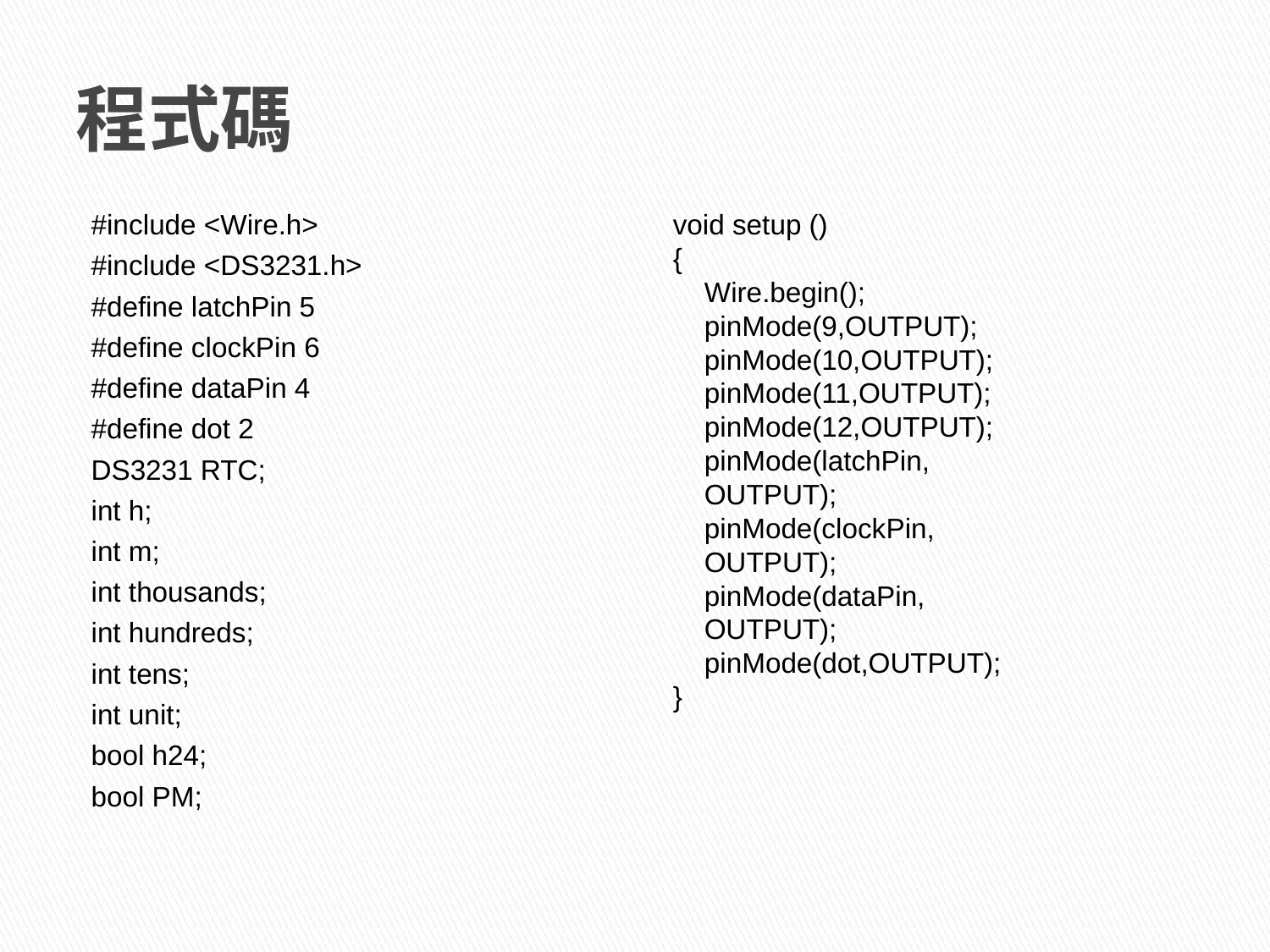

# 程式碼
#include <Wire.h>
#include <DS3231.h>
#define latchPin 5
#define clockPin 6
#define dataPin 4
#define dot 2
DS3231 RTC;
int h;
int m;
int thousands;
int hundreds;
int tens;
int unit;
bool h24;
bool PM;

void setup ()
{
    Wire.begin();
    pinMode(9,OUTPUT);
    pinMode(10,OUTPUT);
    pinMode(11,OUTPUT);
    pinMode(12,OUTPUT);
    pinMode(latchPin,
    OUTPUT);
    pinMode(clockPin,
    OUTPUT);
    pinMode(dataPin,
    OUTPUT);
    pinMode(dot,OUTPUT);
}